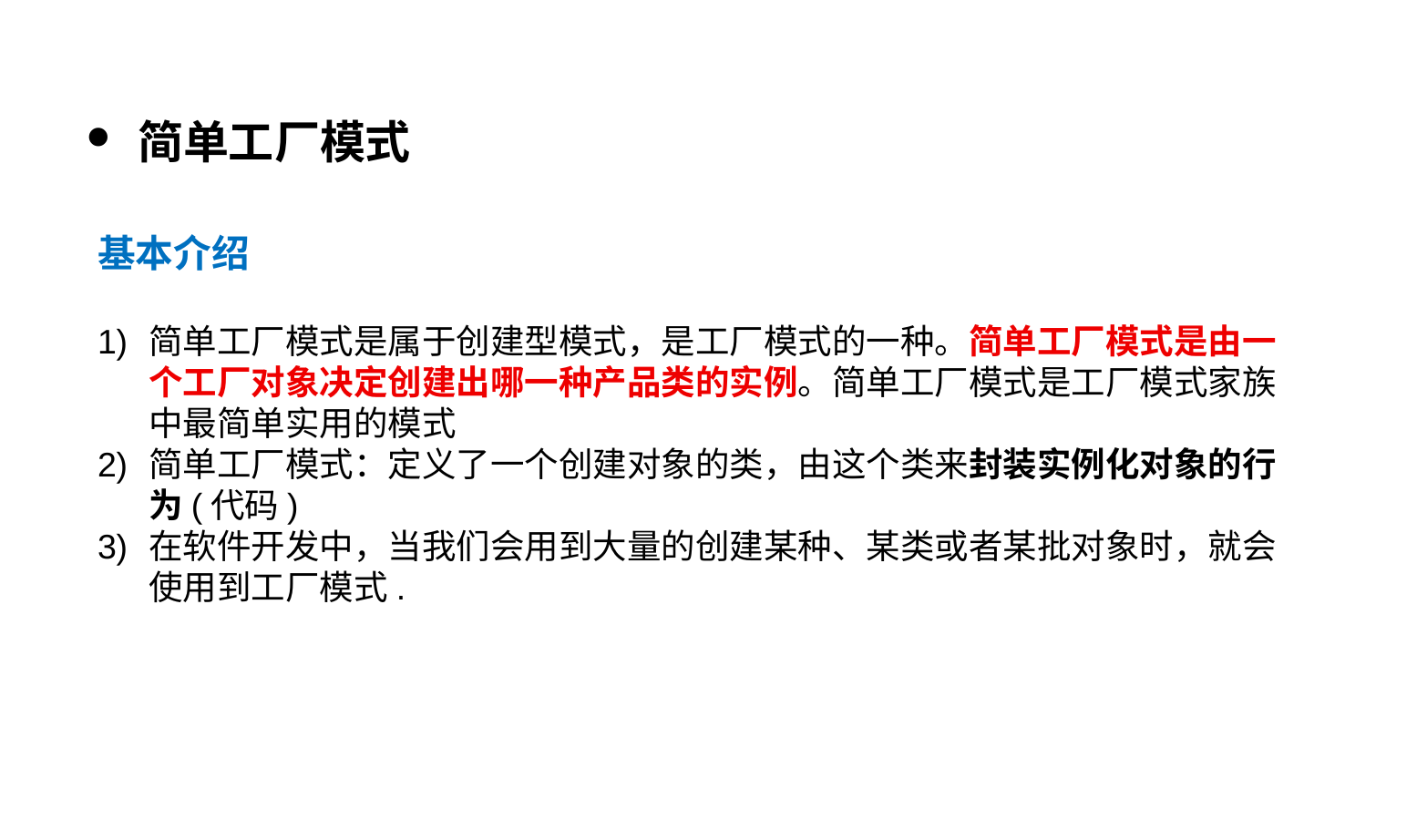

简单工厂模式

基本介绍

简单工厂模式是属于创建型模式，是工厂模式的一种。简单工厂模式是由一个工厂对象决定创建出哪一种产品类的实例。简单工厂模式是工厂模式家族中最简单实用的模式
简单工厂模式：定义了一个创建对象的类，由这个类来封装实例化对象的行为(代码)
在软件开发中，当我们会用到大量的创建某种、某类或者某批对象时，就会使用到工厂模式.